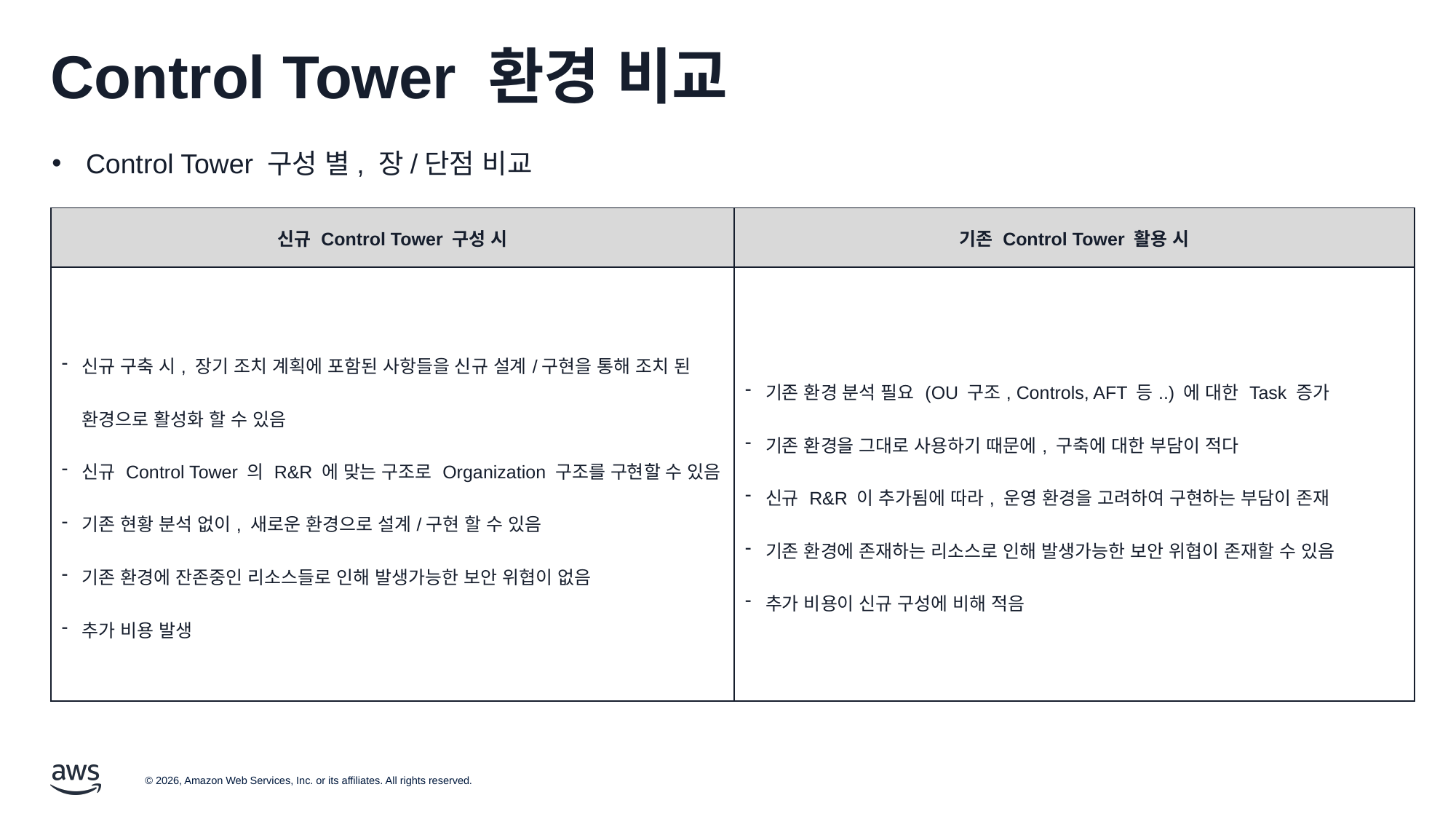

# Control Tower 환경 비교
Control Tower 구성 별, 장/단점 비교
| 신규 Control Tower 구성 시 | 기존 Control Tower 활용 시 |
| --- | --- |
| 신규 구축 시, 장기 조치 계획에 포함된 사항들을 신규 설계/구현을 통해 조치 된 환경으로 활성화 할 수 있음 신규 Control Tower 의 R&R 에 맞는 구조로 Organization 구조를 구현할 수 있음 기존 현황 분석 없이, 새로운 환경으로 설계/구현 할 수 있음 기존 환경에 잔존중인 리소스들로 인해 발생가능한 보안 위협이 없음 추가 비용 발생 | 기존 환경 분석 필요 (OU 구조, Controls, AFT 등..) 에 대한 Task 증가 기존 환경을 그대로 사용하기 때문에, 구축에 대한 부담이 적다 신규 R&R 이 추가됨에 따라, 운영 환경을 고려하여 구현하는 부담이 존재 기존 환경에 존재하는 리소스로 인해 발생가능한 보안 위협이 존재할 수 있음 추가 비용이 신규 구성에 비해 적음 |